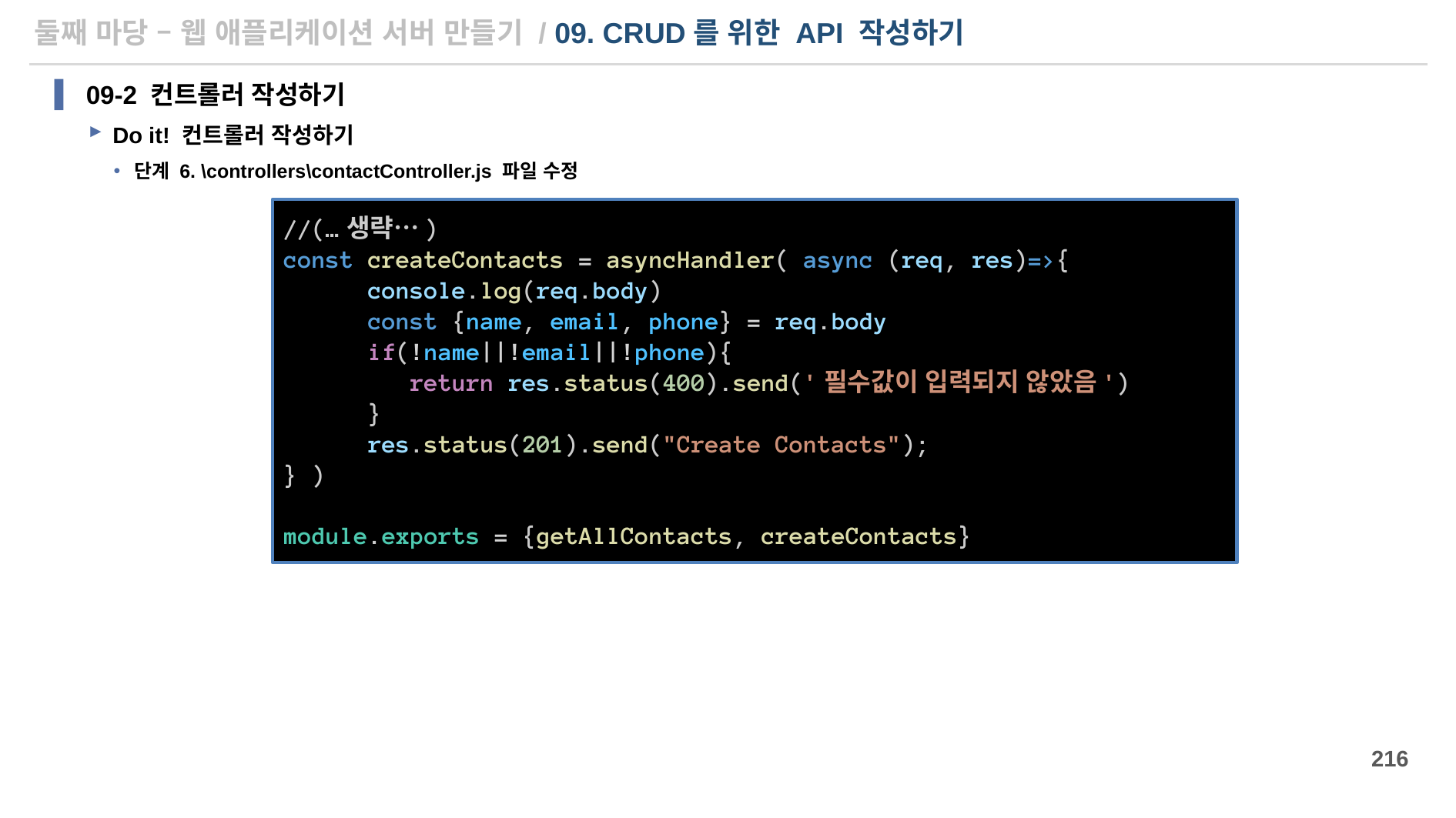

# 둘째 마당 – 웹 애플리케이션 서버 만들기 / 09. CRUD를 위한 API 작성하기
09-2 컨트롤러 작성하기
Do it! 컨트롤러 작성하기
단계 6. \controllers\contactController.js 파일 수정

//(…생략…)
const createContacts = asyncHandler( async (req, res)=>{
      console.log(req.body)
      const {name, email, phone} = req.body
      if(!name||!email||!phone){
         return res.status(400).send('필수값이 입력되지 않았음')
      }
      res.status(201).send("Create Contacts");
} )
module.exports = {getAllContacts, createContacts}
216